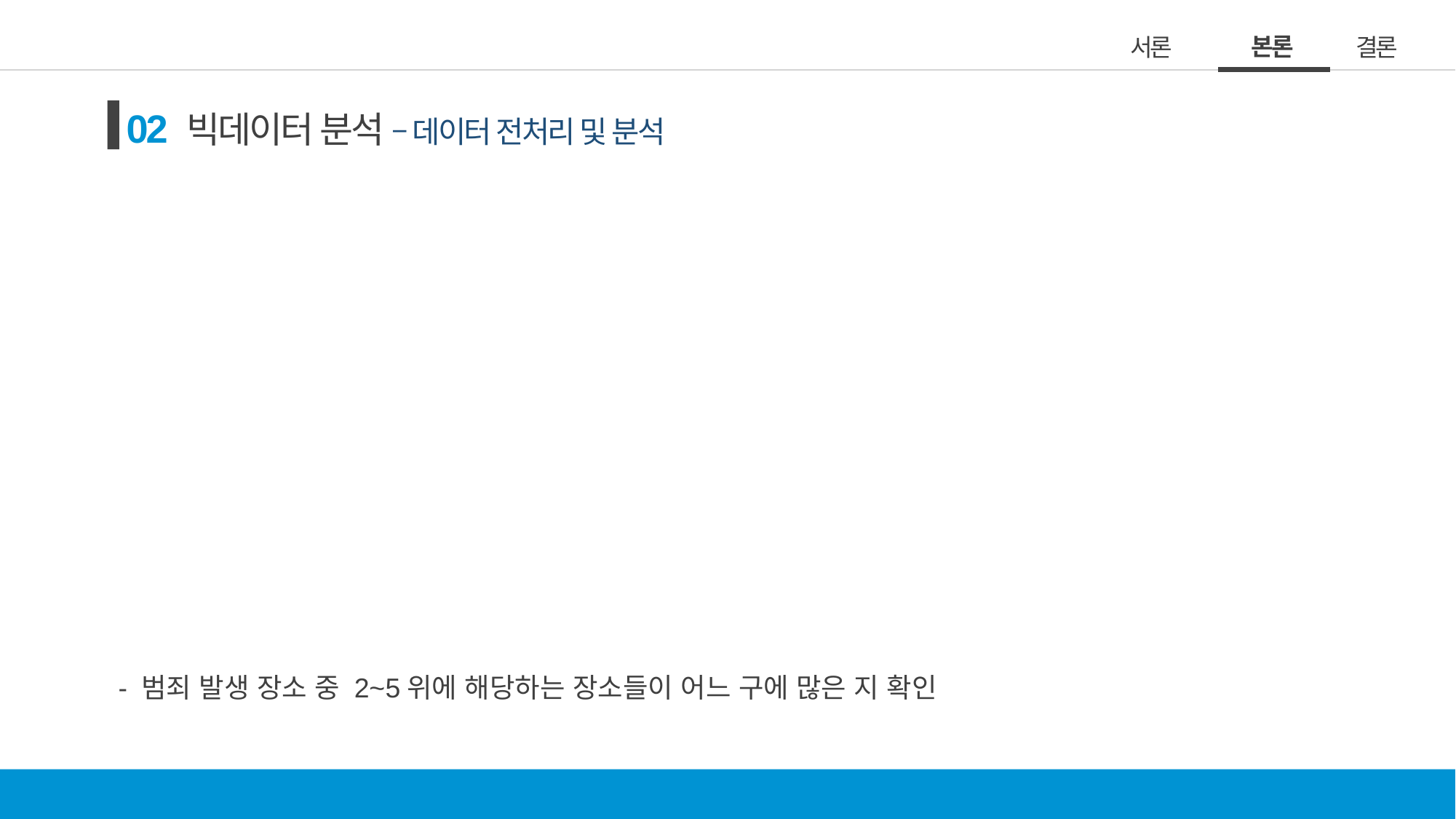

본론
서론
결론
02 빅데이터 분석 – 데이터 전처리 및 분석

- 범죄 발생 장소 중 2~5위에 해당하는 장소들이 어느 구에 많은 지 확인